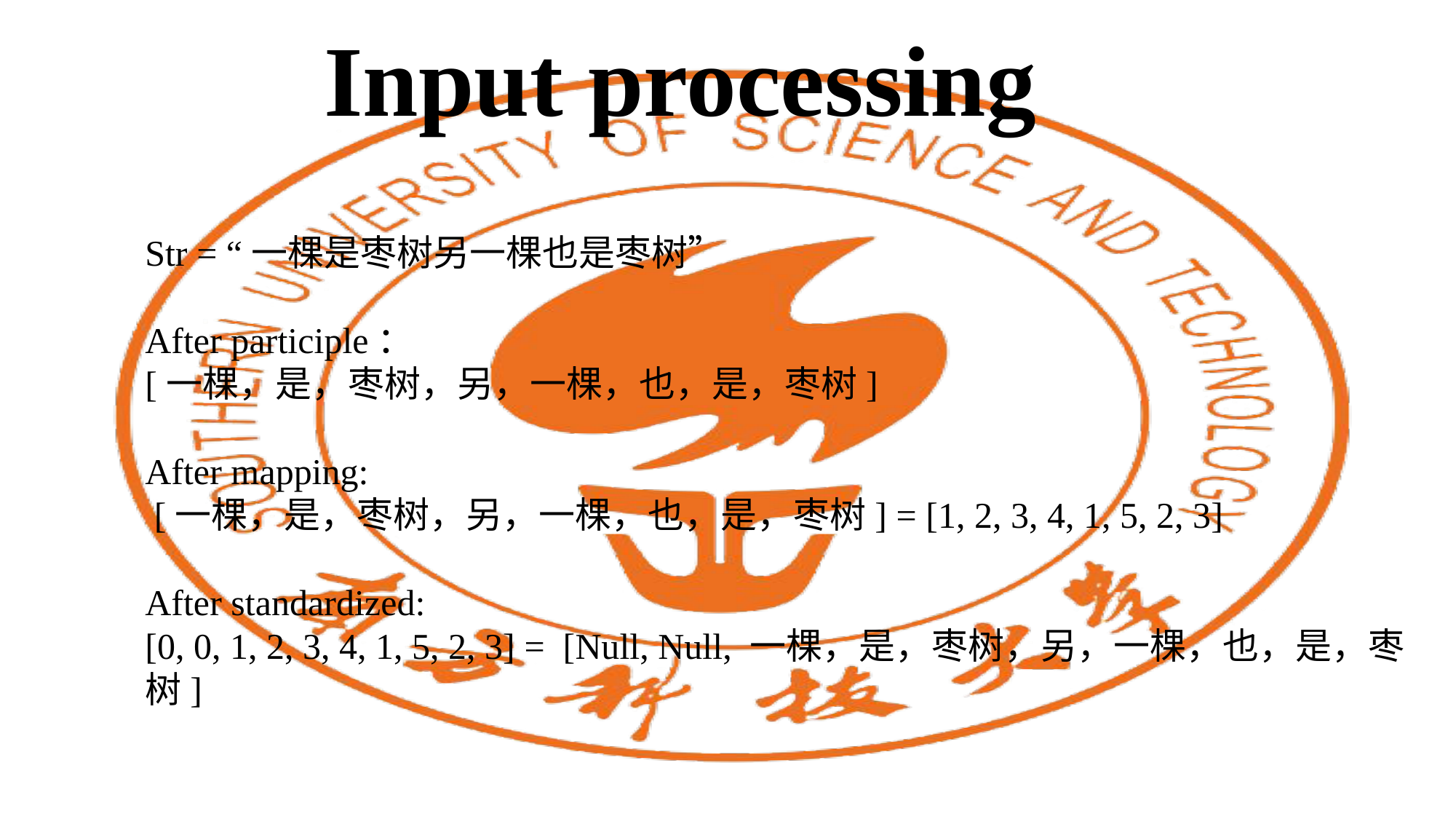

Input processing
Str = “一棵是枣树另一棵也是枣树”

After participle：
[一棵，是，枣树，另，一棵，也，是，枣树]

After mapping:
 [一棵，是，枣树，另，一棵，也，是，枣树] = [1, 2, 3, 4, 1, 5, 2, 3]

After standardized:
[0, 0, 1, 2, 3, 4, 1, 5, 2, 3] =  [Null, Null, 一棵，是，枣树，另，一棵，也，是，枣树]